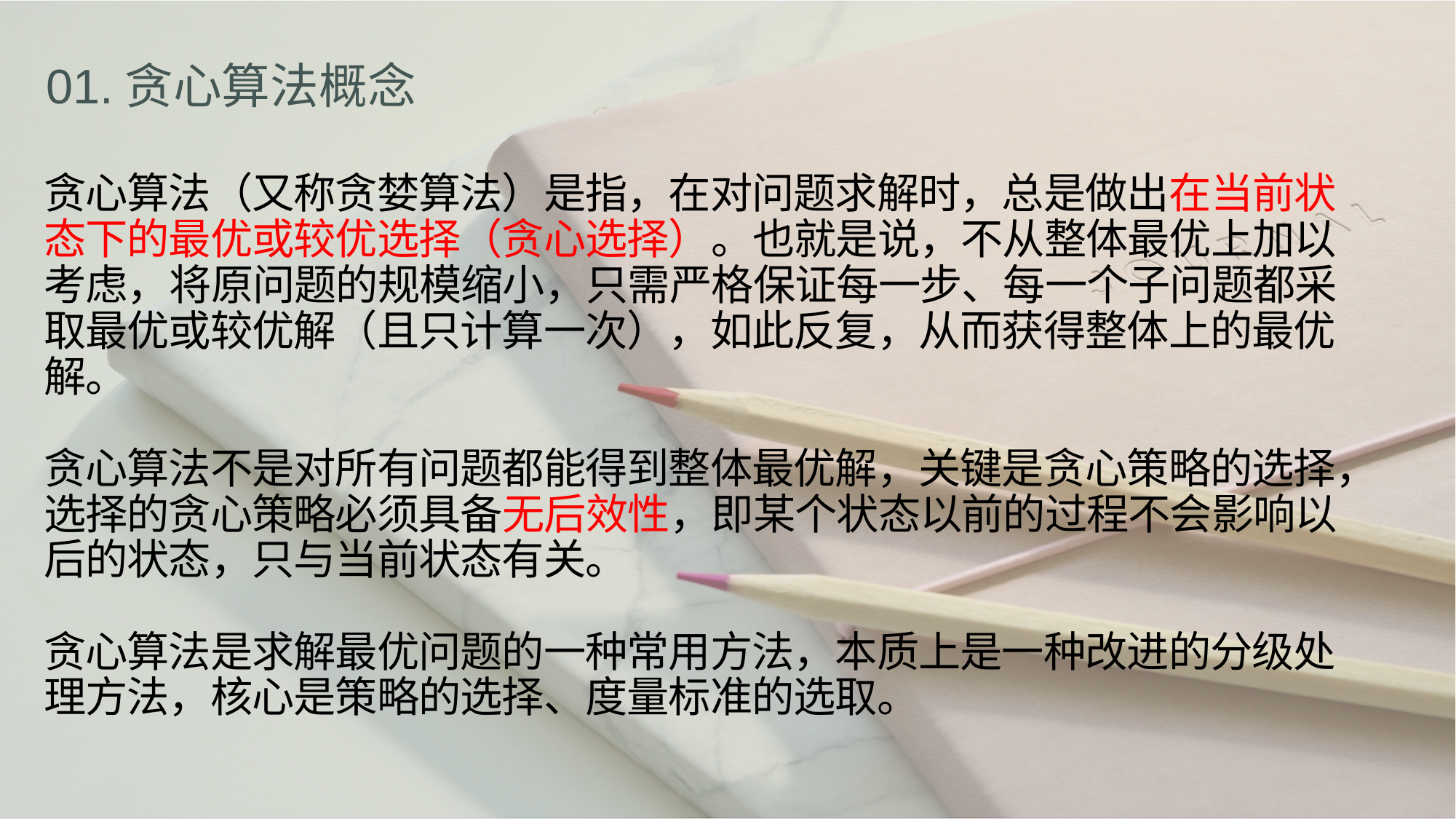

# 01.贪心算法概念
贪心算法（又称贪婪算法）是指，在对问题求解时，总是做出在当前状态下的最优或较优选择（贪心选择）。也就是说，不从整体最优上加以考虑，将原问题的规模缩小，只需严格保证每一步、每一个子问题都采取最优或较优解（且只计算一次），如此反复，从而获得整体上的最优解。

贪心算法不是对所有问题都能得到整体最优解，关键是贪心策略的选择，选择的贪心策略必须具备无后效性，即某个状态以前的过程不会影响以后的状态，只与当前状态有关。

贪心算法是求解最优问题的一种常用方法，本质上是一种改进的分级处理方法，核心是策略的选择、度量标准的选取。